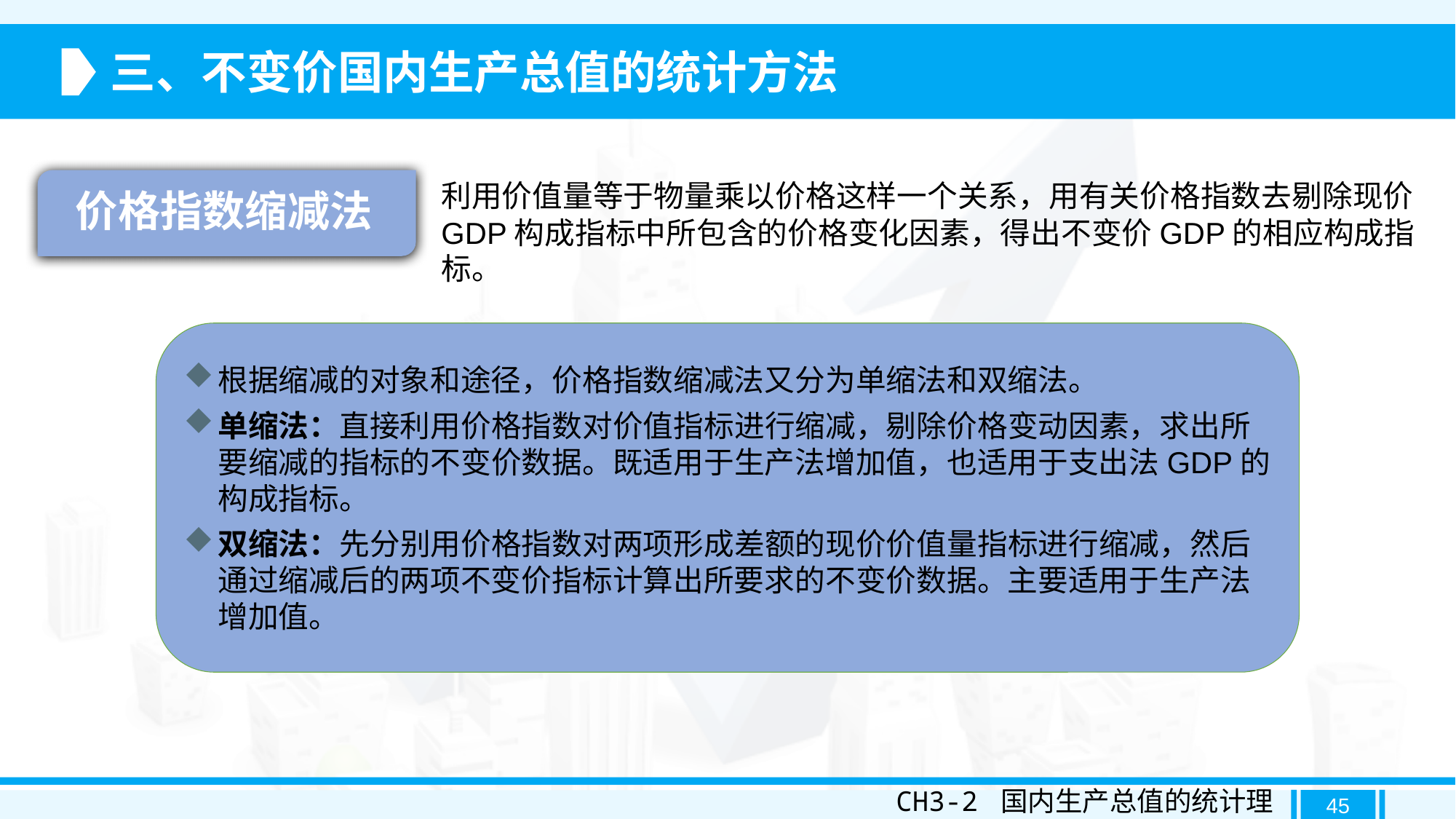

三、不变价国内生产总值的统计方法

价格指数缩减法
利用价值量等于物量乘以价格这样一个关系，用有关价格指数去剔除现价GDP构成指标中所包含的价格变化因素，得出不变价GDP的相应构成指标。
根据缩减的对象和途径，价格指数缩减法又分为单缩法和双缩法。
单缩法：直接利用价格指数对价值指标进行缩减，剔除价格变动因素，求出所要缩减的指标的不变价数据。既适用于生产法增加值，也适用于支出法GDP的构成指标。
双缩法：先分别用价格指数对两项形成差额的现价价值量指标进行缩减，然后通过缩减后的两项不变价指标计算出所要求的不变价数据。主要适用于生产法增加值。
CH3-2 国内生产总值的统计理论
45